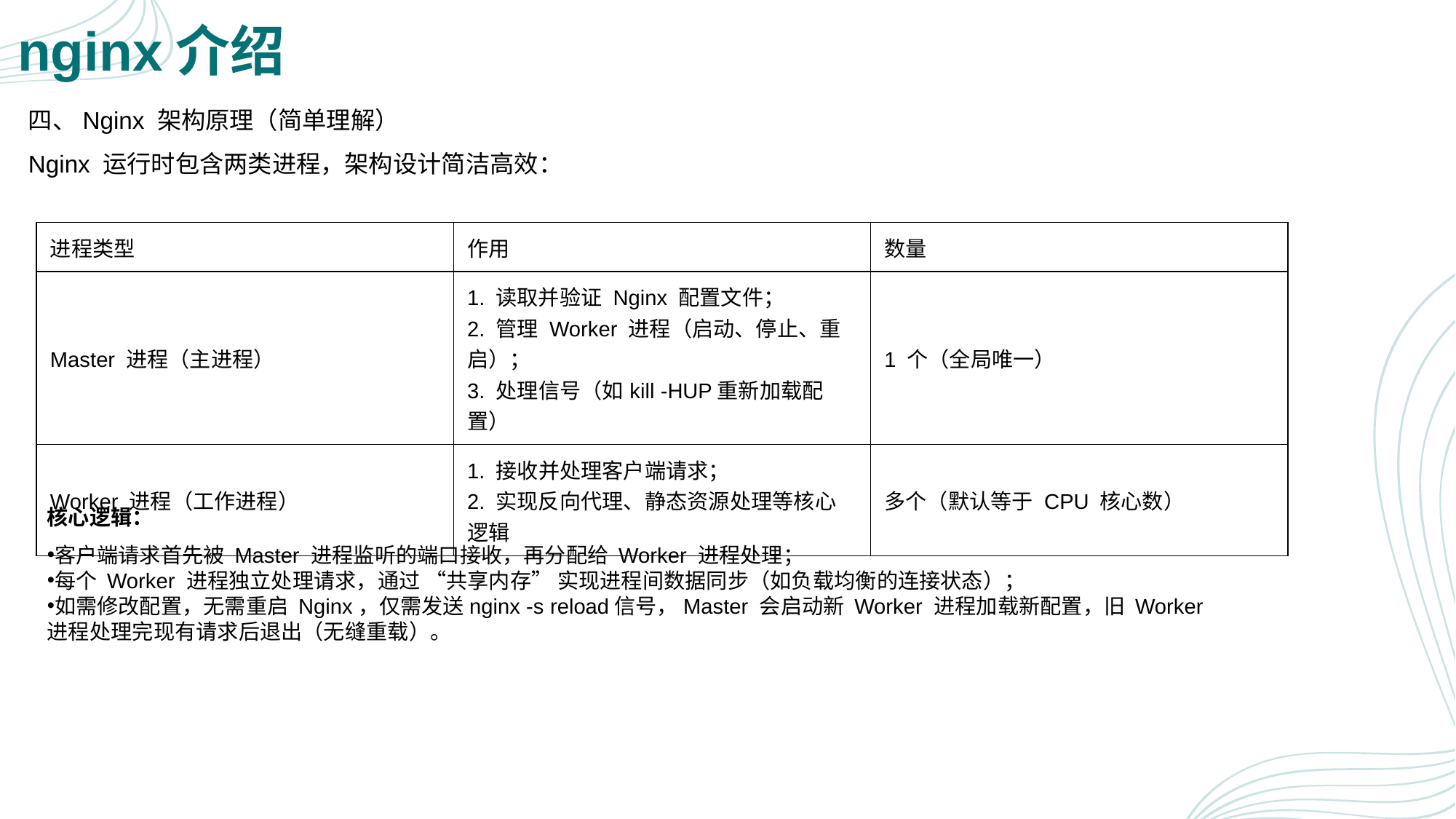

# nginx介绍
四、Nginx 架构原理（简单理解）
Nginx 运行时包含两类进程，架构设计简洁高效：

| 进程类型 | 作用 | 数量 |
| --- | --- | --- |
| Master 进程（主进程） | 1. 读取并验证 Nginx 配置文件； 2. 管理 Worker 进程（启动、停止、重启）； 3. 处理信号（如kill -HUP重新加载配置） | 1 个（全局唯一） |
| Worker 进程（工作进程） | 1. 接收并处理客户端请求； 2. 实现反向代理、静态资源处理等核心逻辑 | 多个（默认等于 CPU 核心数） |
核心逻辑：
客户端请求首先被 Master 进程监听的端口接收，再分配给 Worker 进程处理；
每个 Worker 进程独立处理请求，通过 “共享内存” 实现进程间数据同步（如负载均衡的连接状态）；
如需修改配置，无需重启 Nginx，仅需发送nginx -s reload信号，Master 会启动新 Worker 进程加载新配置，旧 Worker 进程处理完现有请求后退出（无缝重载）。